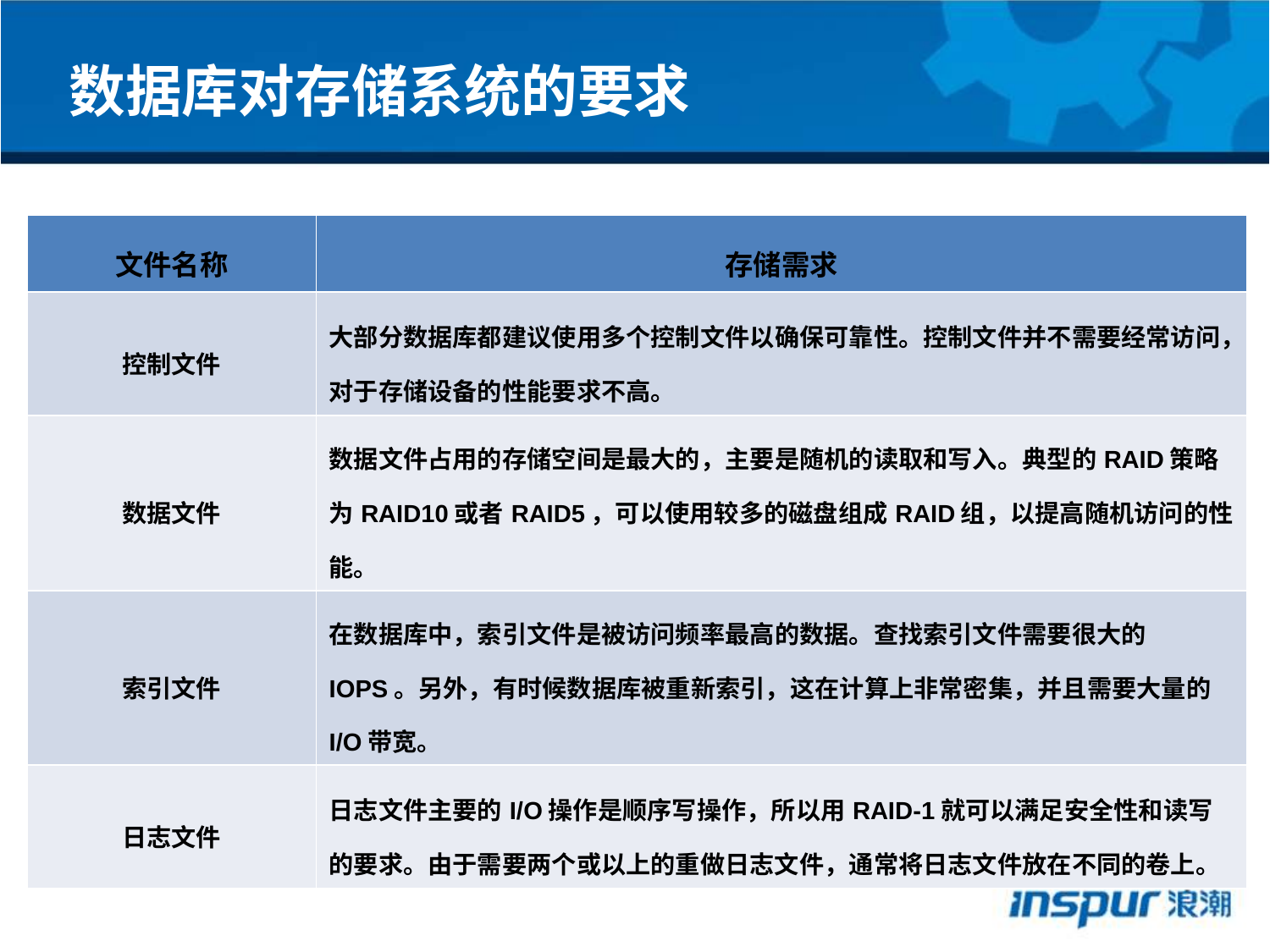

数据库对存储系统的要求
| 文件名称 | 存储需求 |
| --- | --- |
| 控制文件 | 大部分数据库都建议使用多个控制文件以确保可靠性。控制文件并不需要经常访问，对于存储设备的性能要求不高。 |
| 数据文件 | 数据文件占用的存储空间是最大的，主要是随机的读取和写入。典型的RAID策略为RAID10或者RAID5，可以使用较多的磁盘组成RAID组，以提高随机访问的性能。 |
| 索引文件 | 在数据库中，索引文件是被访问频率最高的数据。查找索引文件需要很大的IOPS。另外，有时候数据库被重新索引，这在计算上非常密集，并且需要大量的I/O带宽。 |
| 日志文件 | 日志文件主要的I/O操作是顺序写操作，所以用RAID-1就可以满足安全性和读写的要求。由于需要两个或以上的重做日志文件，通常将日志文件放在不同的卷上。 |